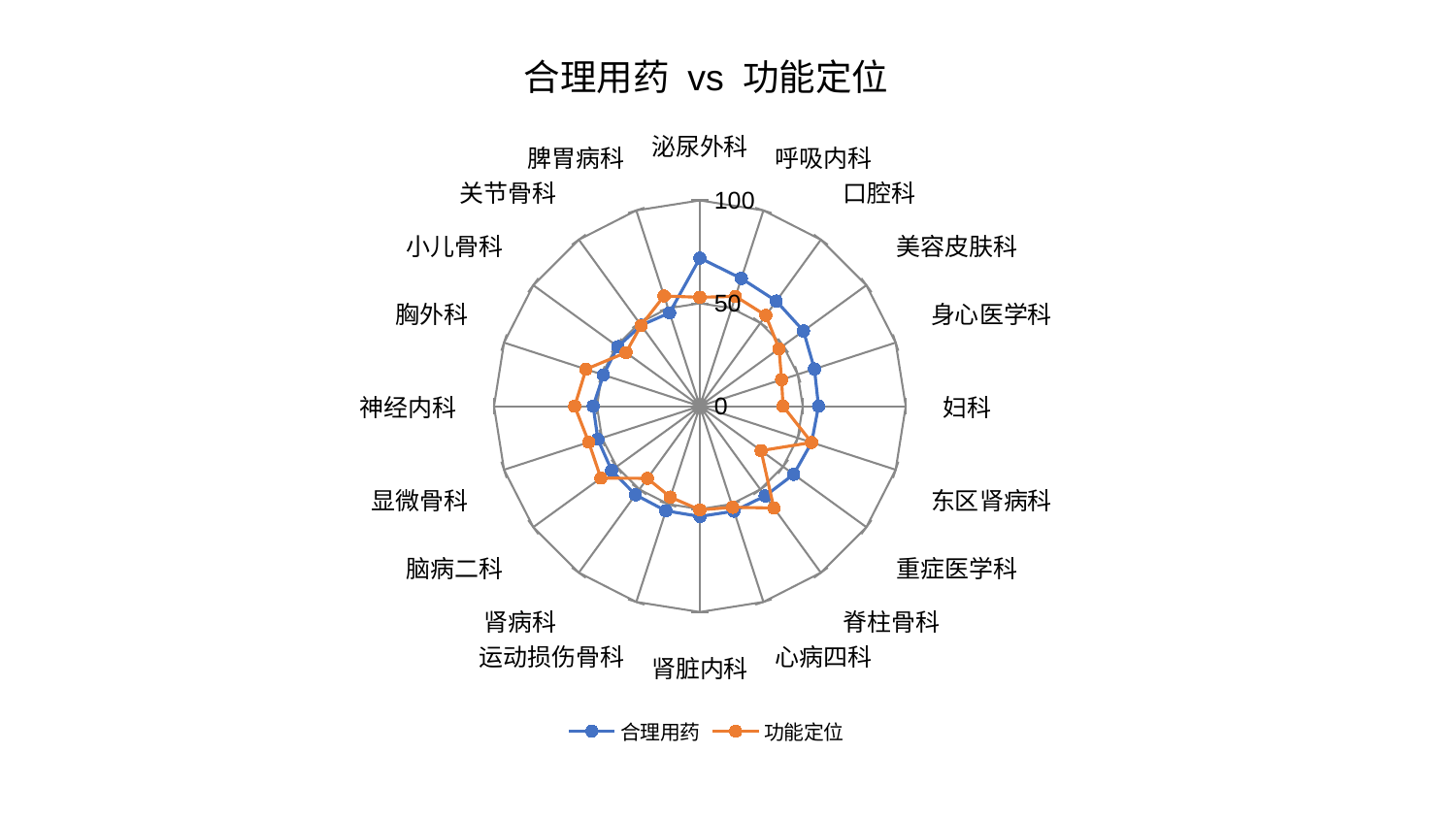

### Chart: 合理用药 vs 功能定位

| Category | 合理用药 | 功能定位 |
|---|---|---|
| 泌尿外科 | 71.96816398819695 | 52.92217378779638 |
| 呼吸内科 | 65.25508393553373 | 56.11556500617077 |
| 口腔科 | 63.16415470115199 | 54.52455588290122 |
| 美容皮肤科 | 62.23154088016317 | 47.53572194957631 |
| 身心医学科 | 58.53900778478871 | 41.75691134269605 |
| 妇科 | 57.648717331044196 | 40.41520943217942 |
| 东区肾病科 | 57.085052614206155 | 57.08971709848766 |
| 重症医学科 | 56.33801900364683 | 36.772747849047484 |
| 脊柱骨科 | 53.92701789234974 | 61.18230592120504 |
| 心病四科 | 53.62917258545043 | 51.64748610418224 |
| 肾脏内科 | 53.57685321905661 | 50.40007874242254 |
| 运动损伤骨科 | 53.46251411490046 | 46.443525091211235 |
| 肾病科 | 53.224827882535074 | 43.37128400621806 |
| 脑病二科 | 53.01496176830556 | 59.450456718289054 |
| 显微骨科 | 52.08121486497701 | 56.756277325144424 |
| 神经内科 | 51.826047673812454 | 60.81449131455475 |
| 胸外科 | 49.26549935795758 | 58.14350395298067 |
| 小儿骨科 | 49.23054127757813 | 44.37180012290396 |
| 关节骨科 | 48.58776284410048 | 48.526697585263214 |
| 脾胃病科 | 47.6999292547613 | 56.319428842069236 |
52